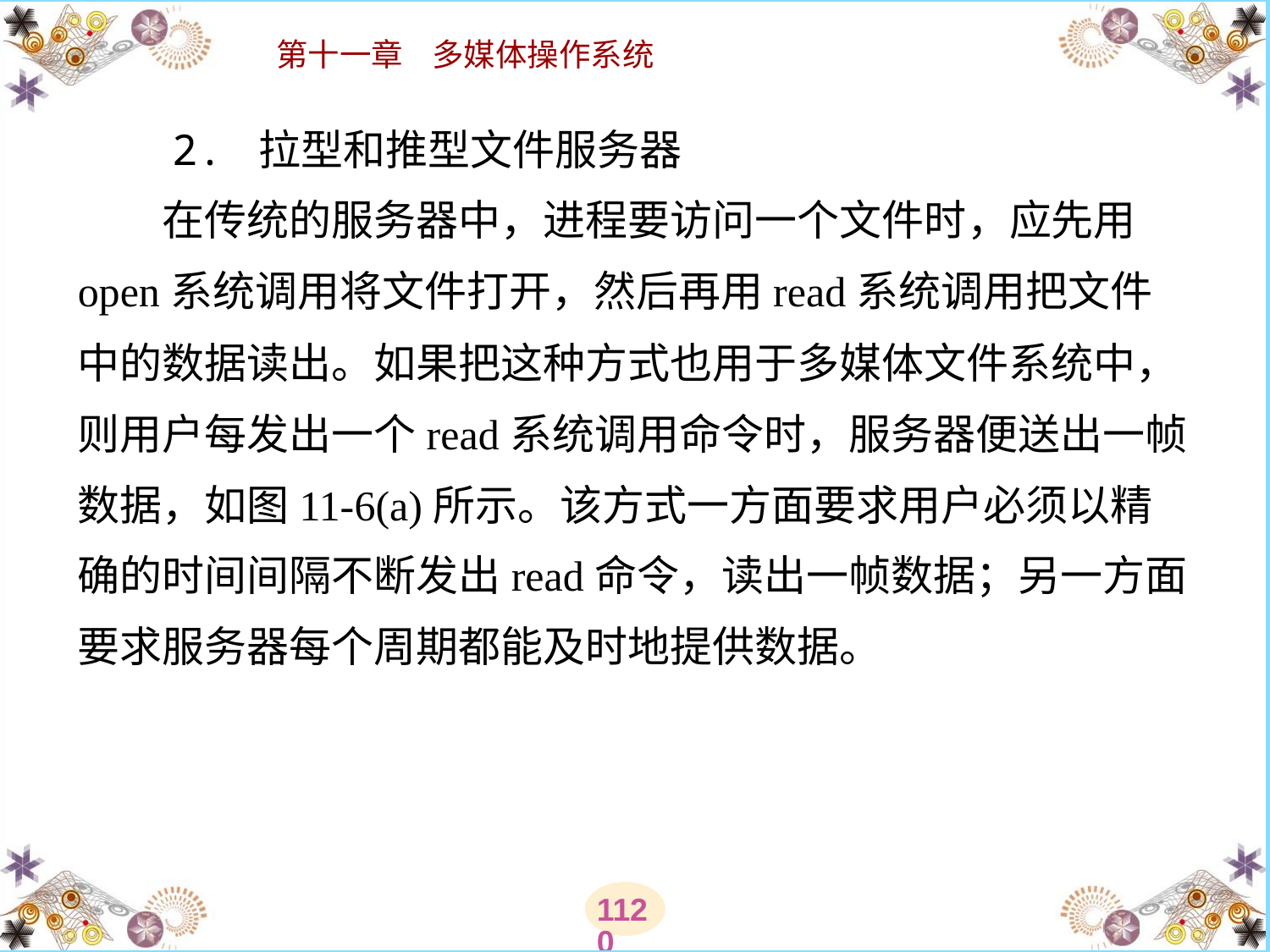

# 2. 拉型和推型文件服务器 　　在传统的服务器中，进程要访问一个文件时，应先用open系统调用将文件打开，然后再用read系统调用把文件中的数据读出。如果把这种方式也用于多媒体文件系统中，则用户每发出一个read系统调用命令时，服务器便送出一帧数据，如图11-6(a)所示。该方式一方面要求用户必须以精确的时间间隔不断发出read命令，读出一帧数据；另一方面要求服务器每个周期都能及时地提供数据。